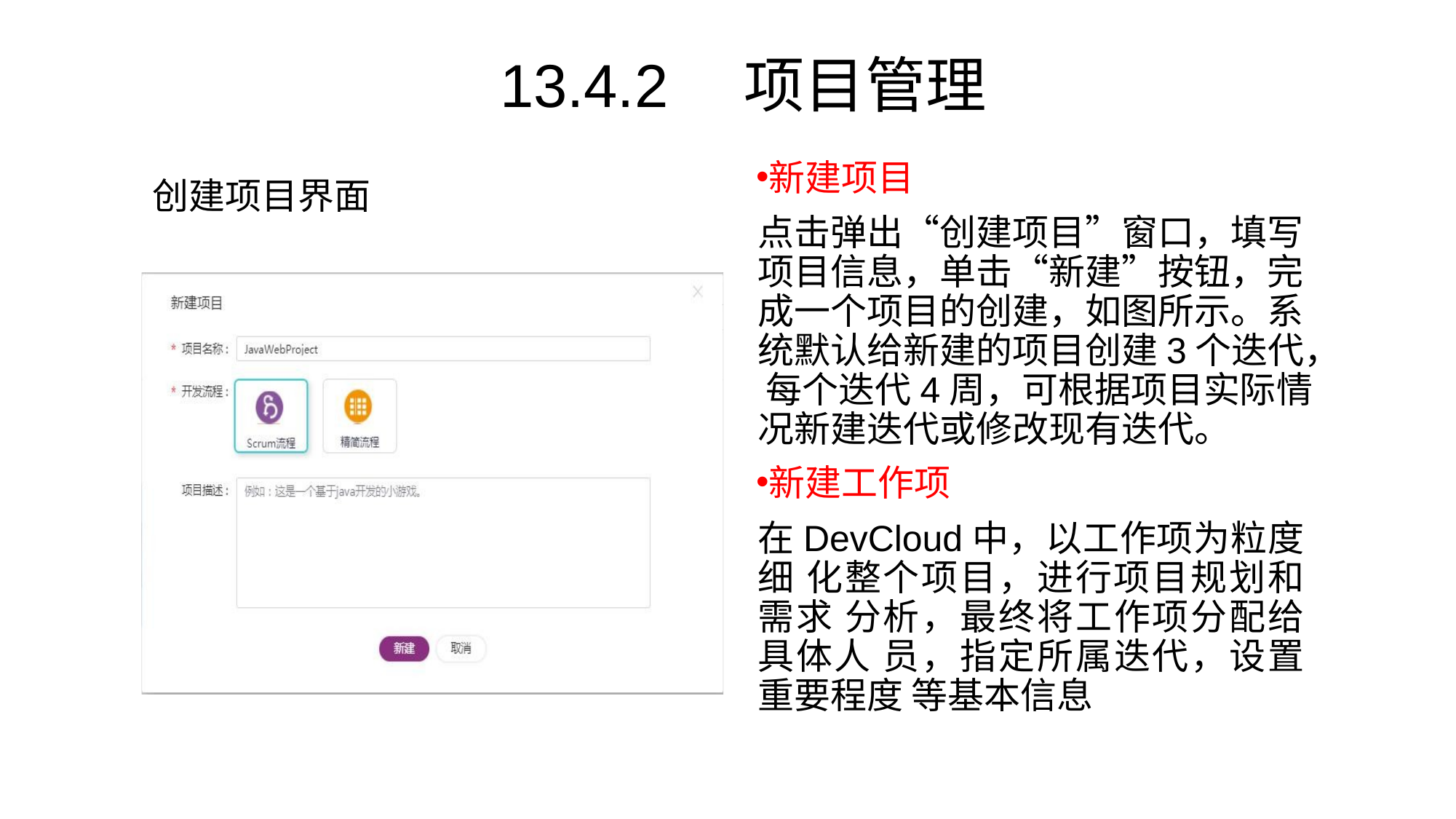

# 13.4.2	项目管理
新建项目
点击弹出“创建项目”窗口，填写 项目信息，单击“新建”按钮，完 成一个项目的创建，如图所示。系 统默认给新建的项目创建3个迭代， 每个迭代4周，可根据项目实际情 况新建迭代或修改现有迭代。
新建工作项
在DevCloud中，以工作项为粒度细 化整个项目，进行项目规划和需求 分析，最终将工作项分配给具体人 员，指定所属迭代，设置重要程度 等基本信息
创建项目界面